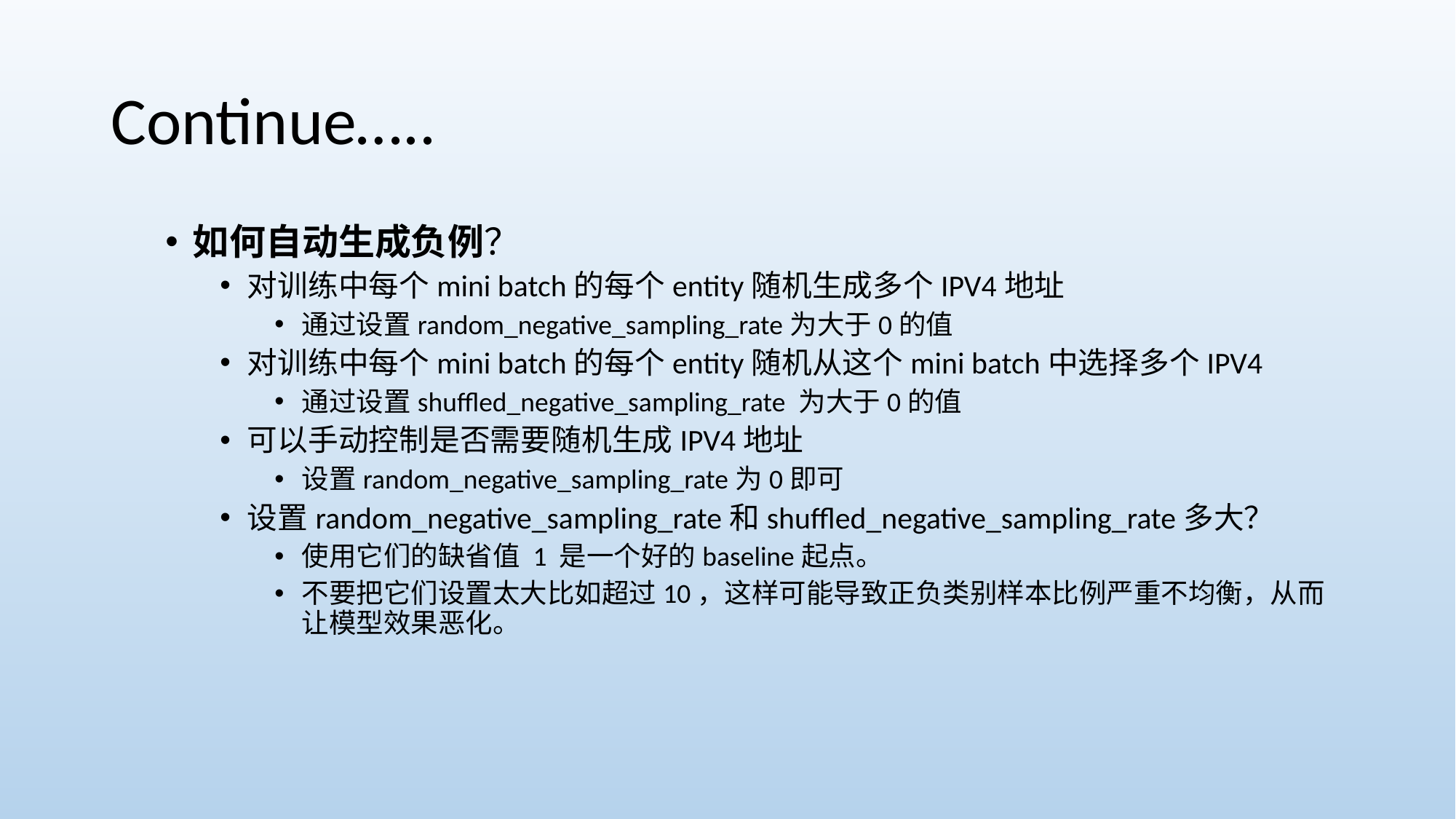

# Continue…..
如何自动生成负例？
对训练中每个mini batch的每个entity随机生成多个IPV4地址
通过设置random_negative_sampling_rate为大于0的值
对训练中每个mini batch的每个entity随机从这个mini batch中选择多个IPV4
通过设置shuffled_negative_sampling_rate 为大于0的值
可以手动控制是否需要随机生成IPV4地址
设置random_negative_sampling_rate为0即可
设置random_negative_sampling_rate和shuffled_negative_sampling_rate多大？
使用它们的缺省值 1 是一个好的baseline起点。
不要把它们设置太大比如超过10，这样可能导致正负类别样本比例严重不均衡，从而让模型效果恶化。